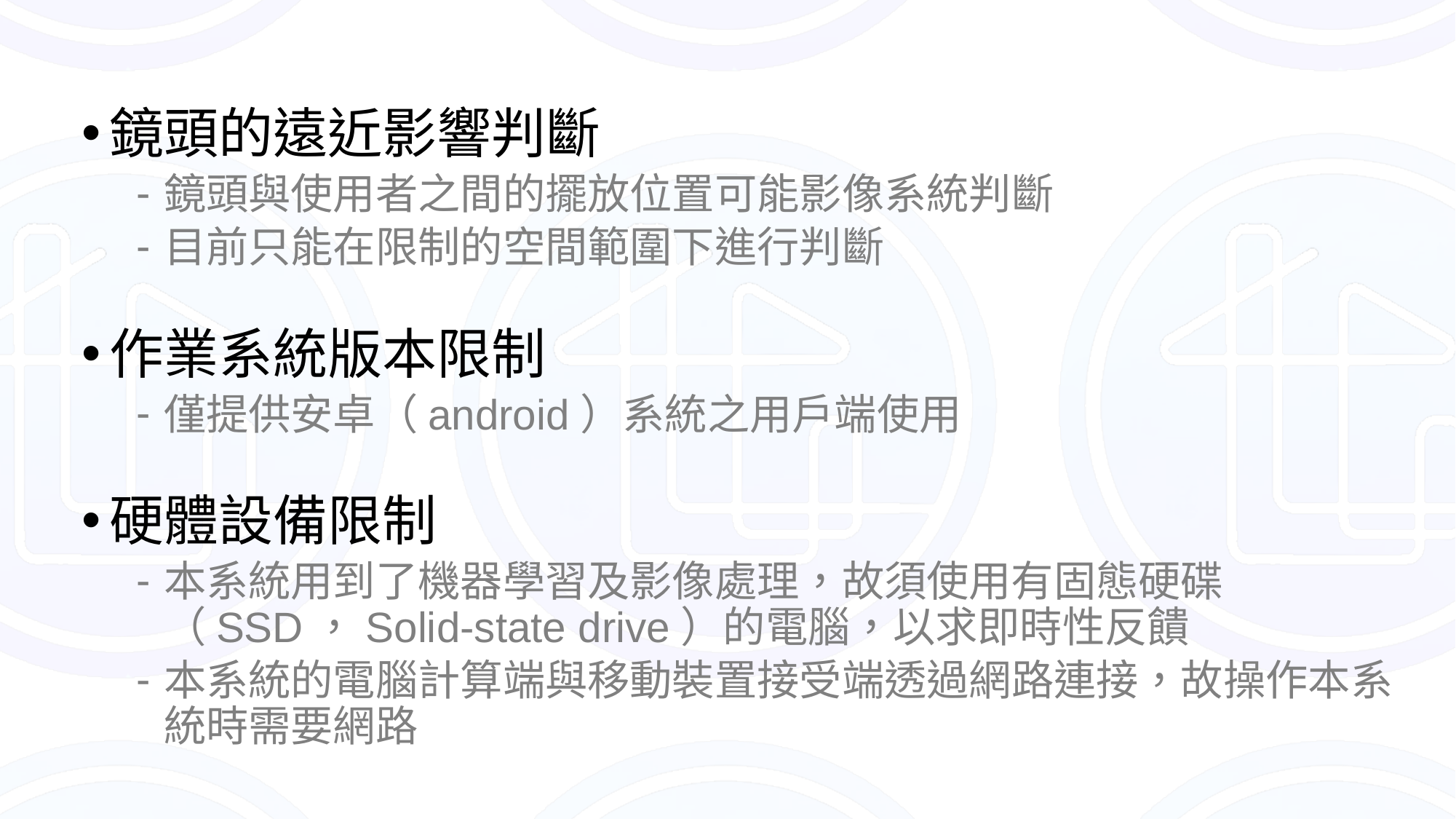

鏡頭的遠近影響判斷
鏡頭與使用者之間的擺放位置可能影像系統判斷
目前只能在限制的空間範圍下進行判斷

作業系統版本限制
僅提供安卓（android）系統之用戶端使用

硬體設備限制
本系統用到了機器學習及影像處理，故須使用有固態硬碟（SSD，Solid-state drive）的電腦，以求即時性反饋
本系統的電腦計算端與移動裝置接受端透過網路連接，故操作本系統時需要網路